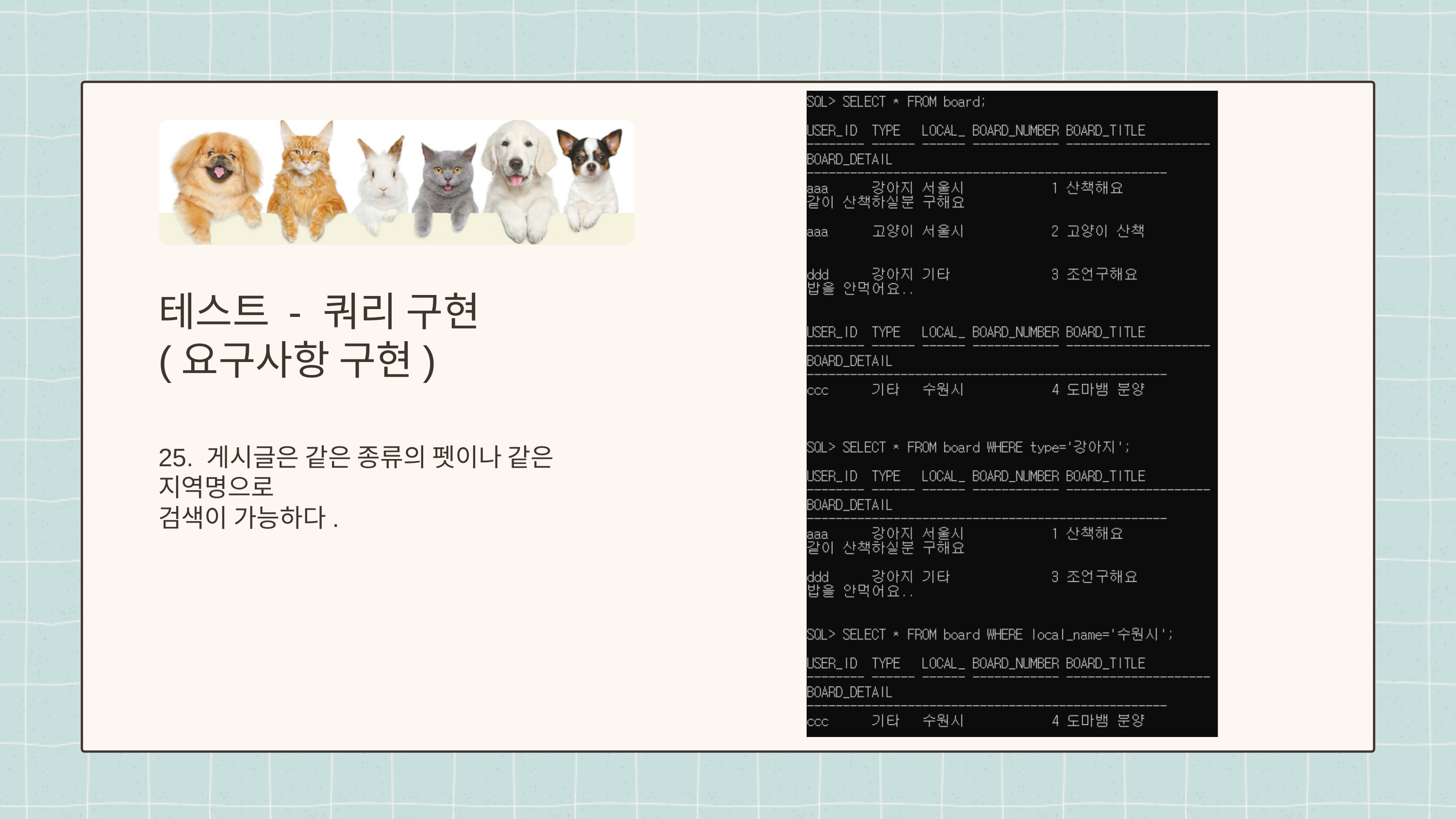

테스트 - 쿼리 구현
(요구사항 구현)
25. 게시글은 같은 종류의 펫이나 같은 지역명으로
검색이 가능하다.